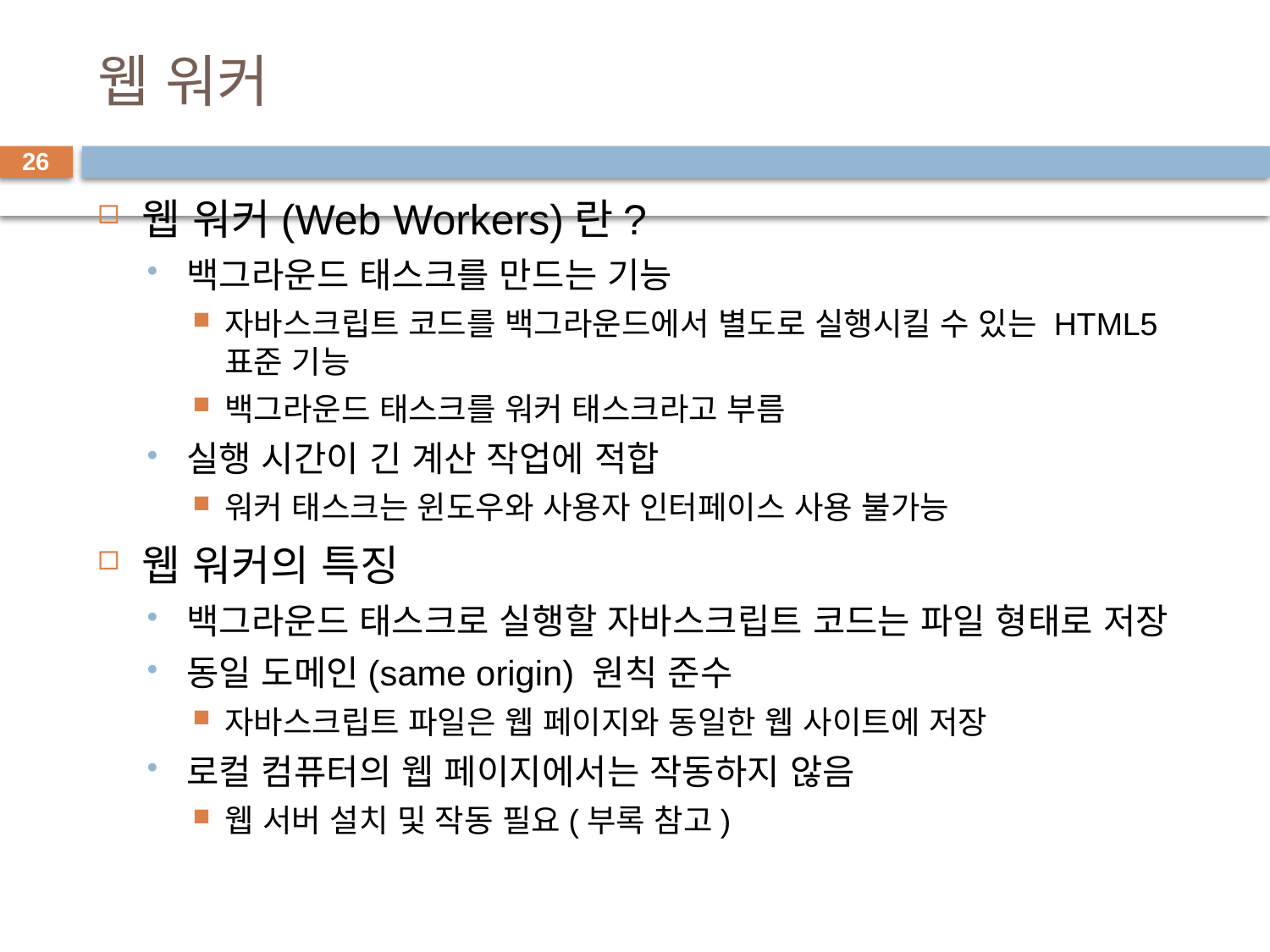

# 웹 워커
26
웹 워커(Web Workers)란?
백그라운드 태스크를 만드는 기능
자바스크립트 코드를 백그라운드에서 별도로 실행시킬 수 있는 HTML5 표준 기능
백그라운드 태스크를 워커 태스크라고 부름
실행 시간이 긴 계산 작업에 적합
워커 태스크는 윈도우와 사용자 인터페이스 사용 불가능
웹 워커의 특징
백그라운드 태스크로 실행할 자바스크립트 코드는 파일 형태로 저장
동일 도메인(same origin) 원칙 준수
자바스크립트 파일은 웹 페이지와 동일한 웹 사이트에 저장
로컬 컴퓨터의 웹 페이지에서는 작동하지 않음
웹 서버 설치 및 작동 필요(부록 참고)